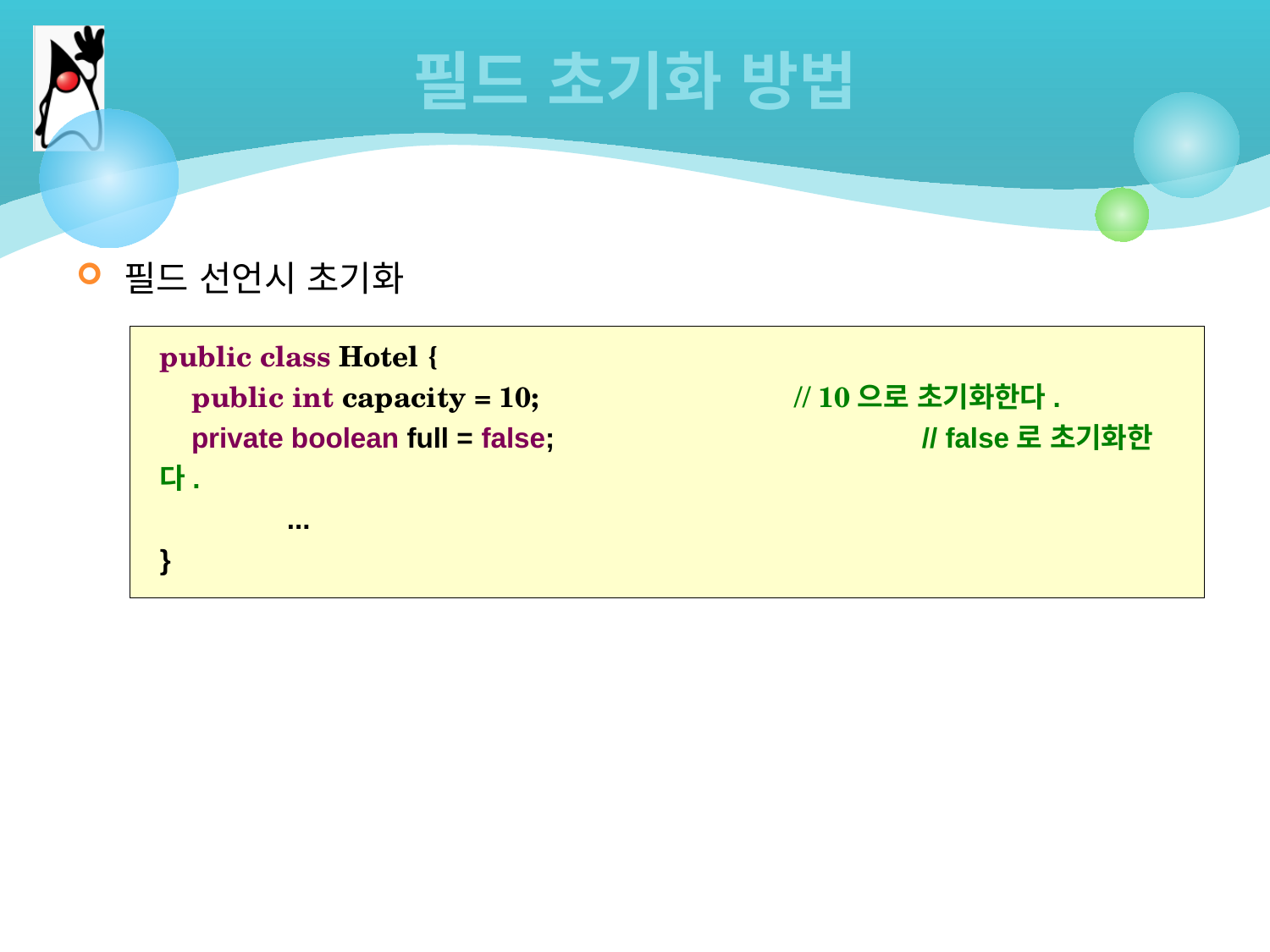

# 필드 초기화 방법
필드 선언시 초기화

public class Hotel {
    public int capacity = 10; 		// 10으로 초기화한다.
    private boolean full = false;			// false로 초기화한다.
	...
}